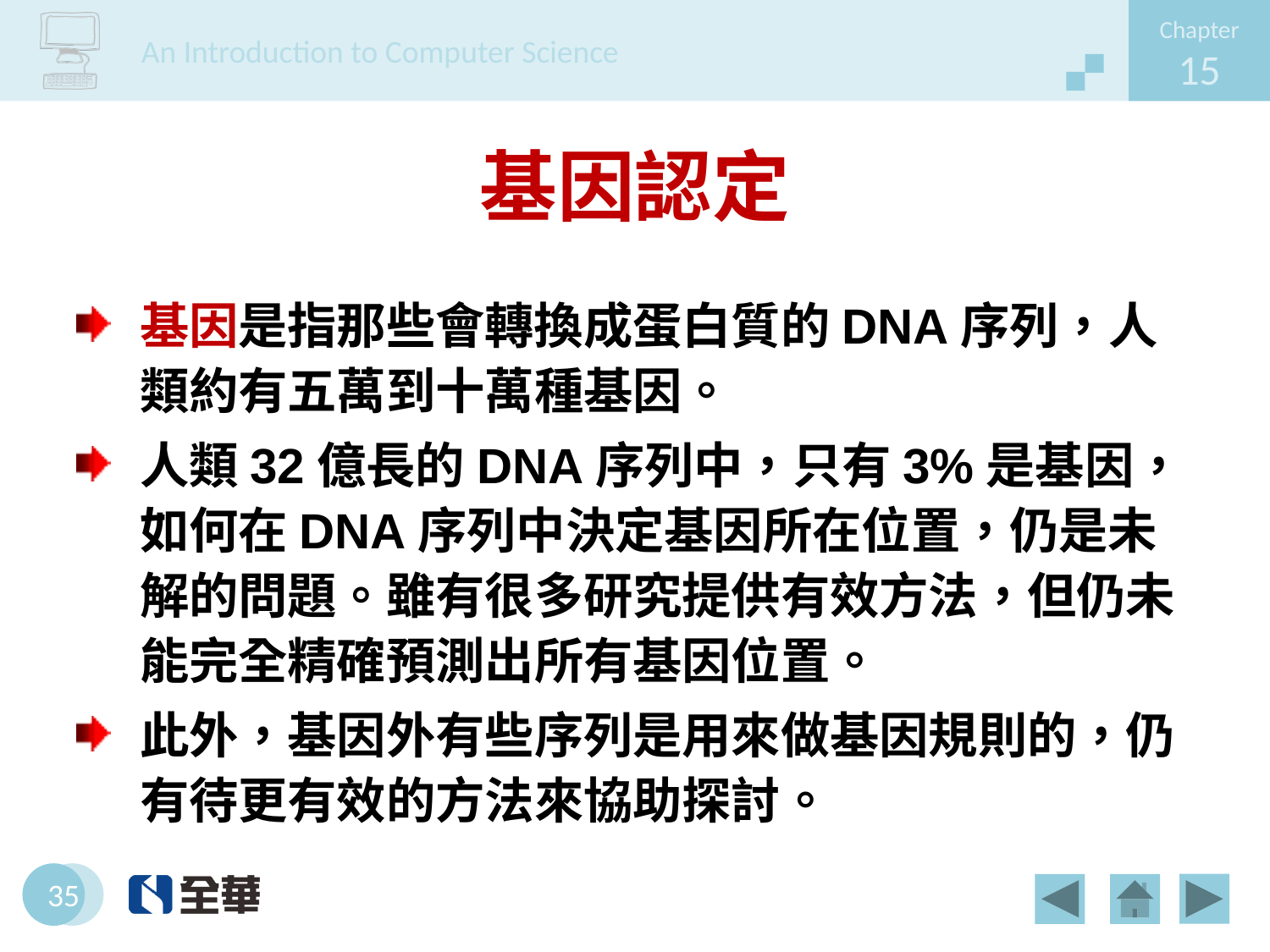

# 基因認定
基因是指那些會轉換成蛋白質的DNA序列，人類約有五萬到十萬種基因。
人類32億長的DNA序列中，只有3%是基因，如何在DNA序列中決定基因所在位置，仍是未解的問題。雖有很多研究提供有效方法，但仍未能完全精確預測出所有基因位置。
此外，基因外有些序列是用來做基因規則的，仍有待更有效的方法來協助探討。